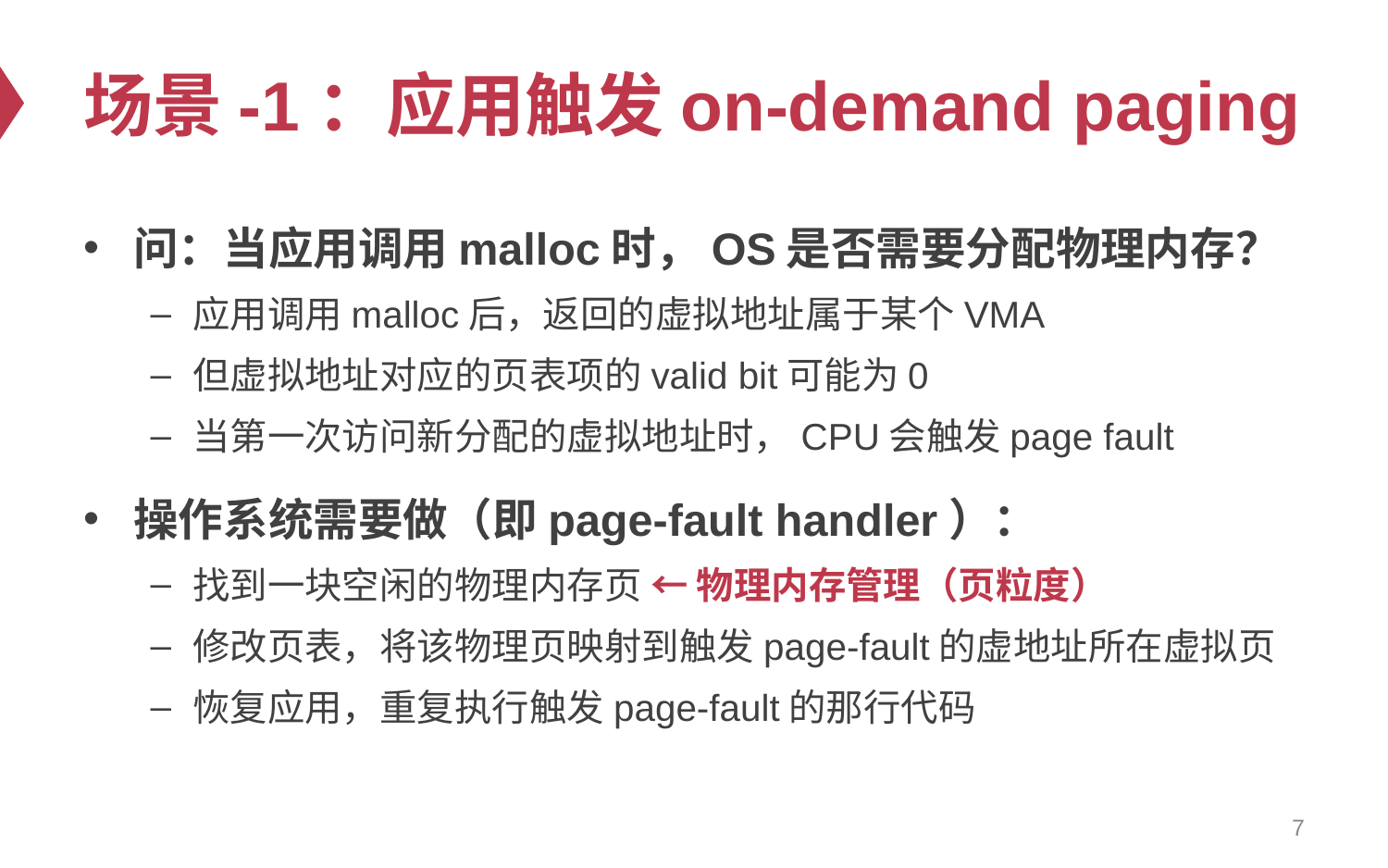

# 场景-1：应用触发on-demand paging
问：当应用调用malloc时，OS是否需要分配物理内存？
应用调用malloc后，返回的虚拟地址属于某个VMA
但虚拟地址对应的页表项的valid bit可能为0
当第一次访问新分配的虚拟地址时，CPU会触发page fault
操作系统需要做（即page-fault handler）：
找到一块空闲的物理内存页 ← 物理内存管理（页粒度）
修改页表，将该物理页映射到触发page-fault的虚地址所在虚拟页
恢复应用，重复执行触发page-fault的那行代码
7